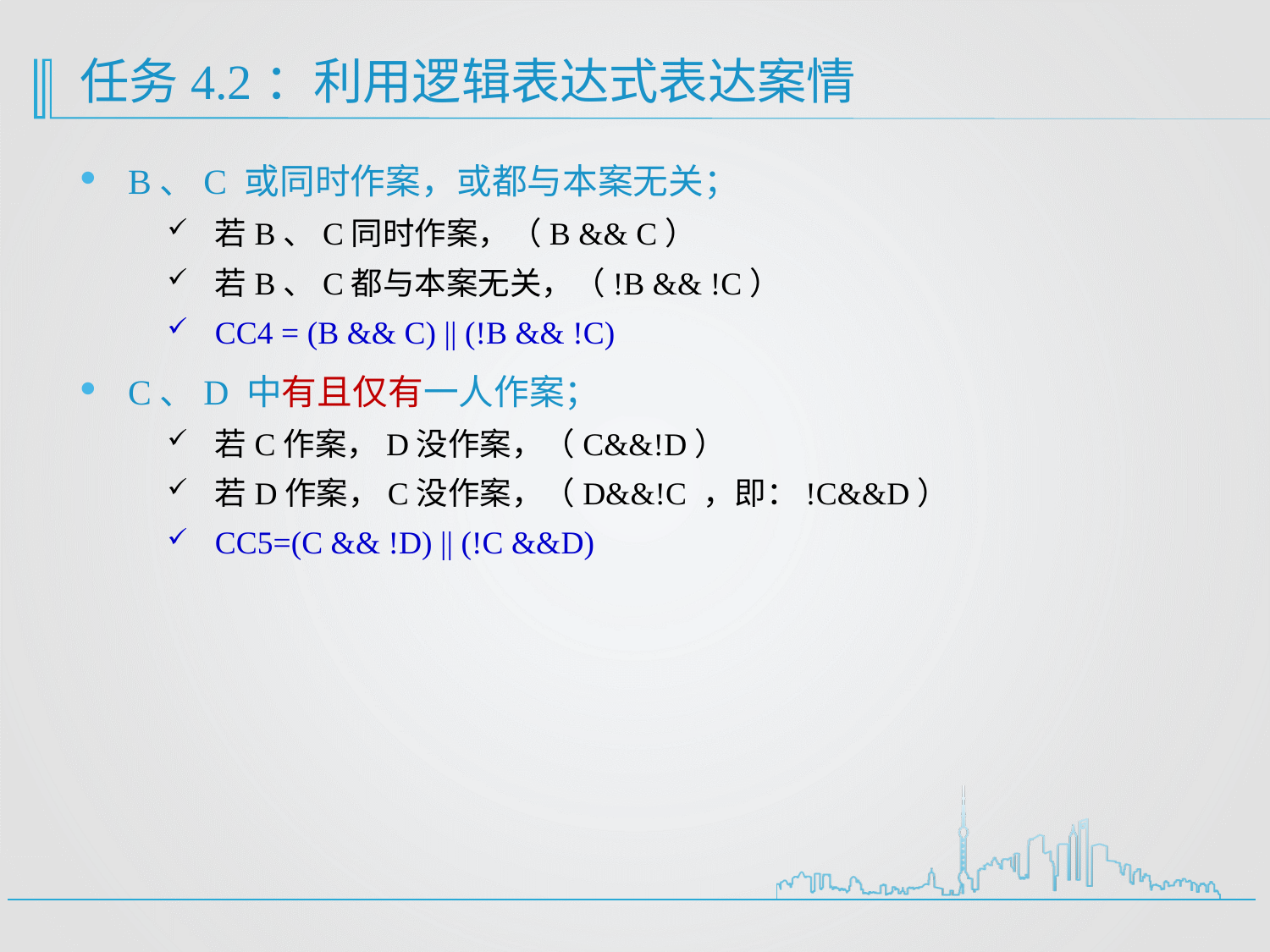

# 任务4.2：利用逻辑表达式表达案情
B、C 或同时作案，或都与本案无关；
若B、C同时作案，（B && C）
若B、C都与本案无关，（!B && !C）
CC4 = (B && C) || (!B && !C)
C、D 中有且仅有一人作案；
若C作案，D没作案，（C&&!D）
若D作案，C没作案，（D&&!C ，即：!C&&D）
CC5=(C && !D) || (!C &&D)